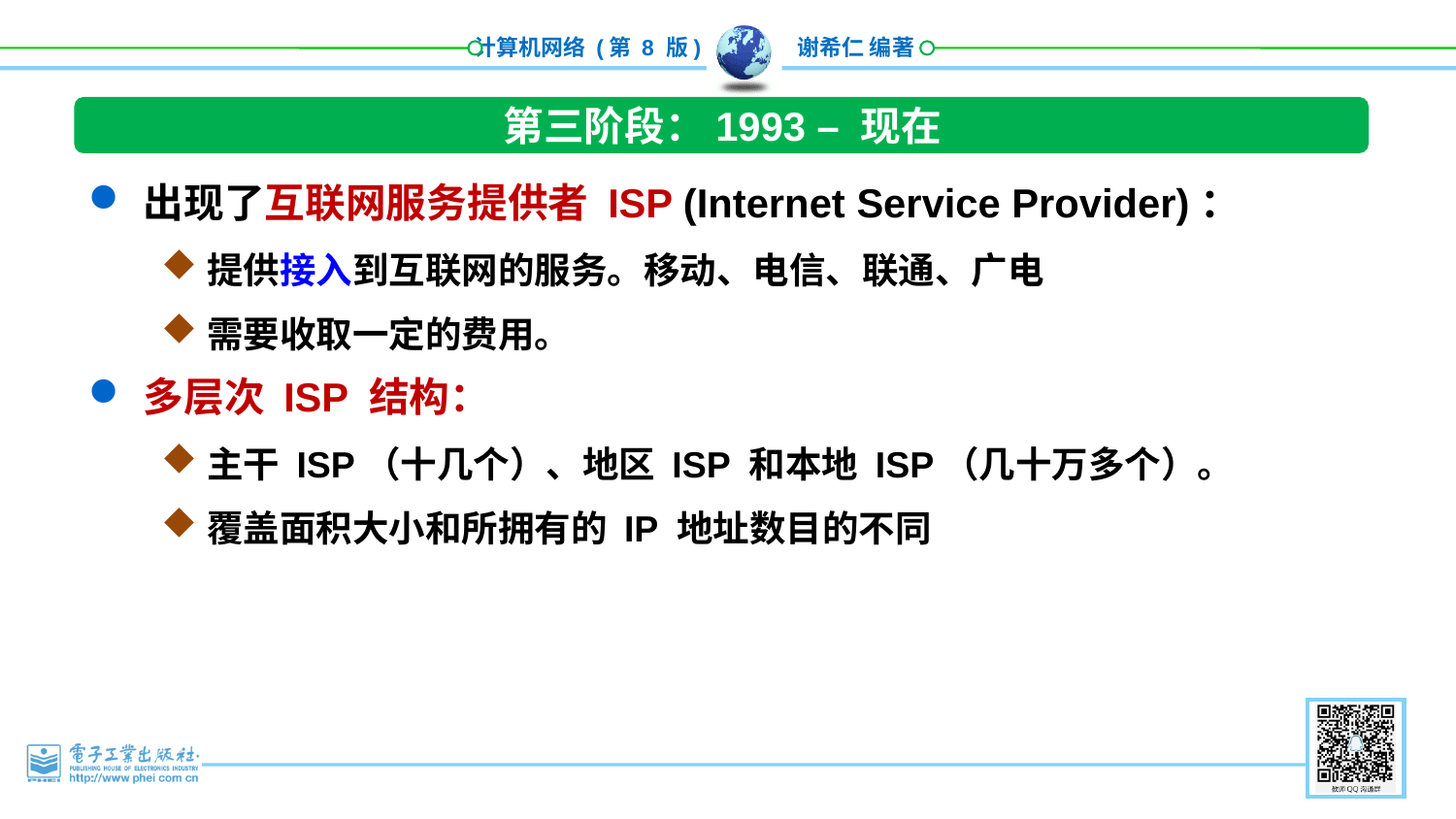

第三阶段：1993 – 现在
出现了互联网服务提供者 ISP (Internet Service Provider)：
提供接入到互联网的服务。移动、电信、联通、广电
需要收取一定的费用。
多层次 ISP 结构：
主干 ISP（十几个）、地区 ISP 和本地 ISP（几十万多个）。
覆盖面积大小和所拥有的 IP 地址数目的不同